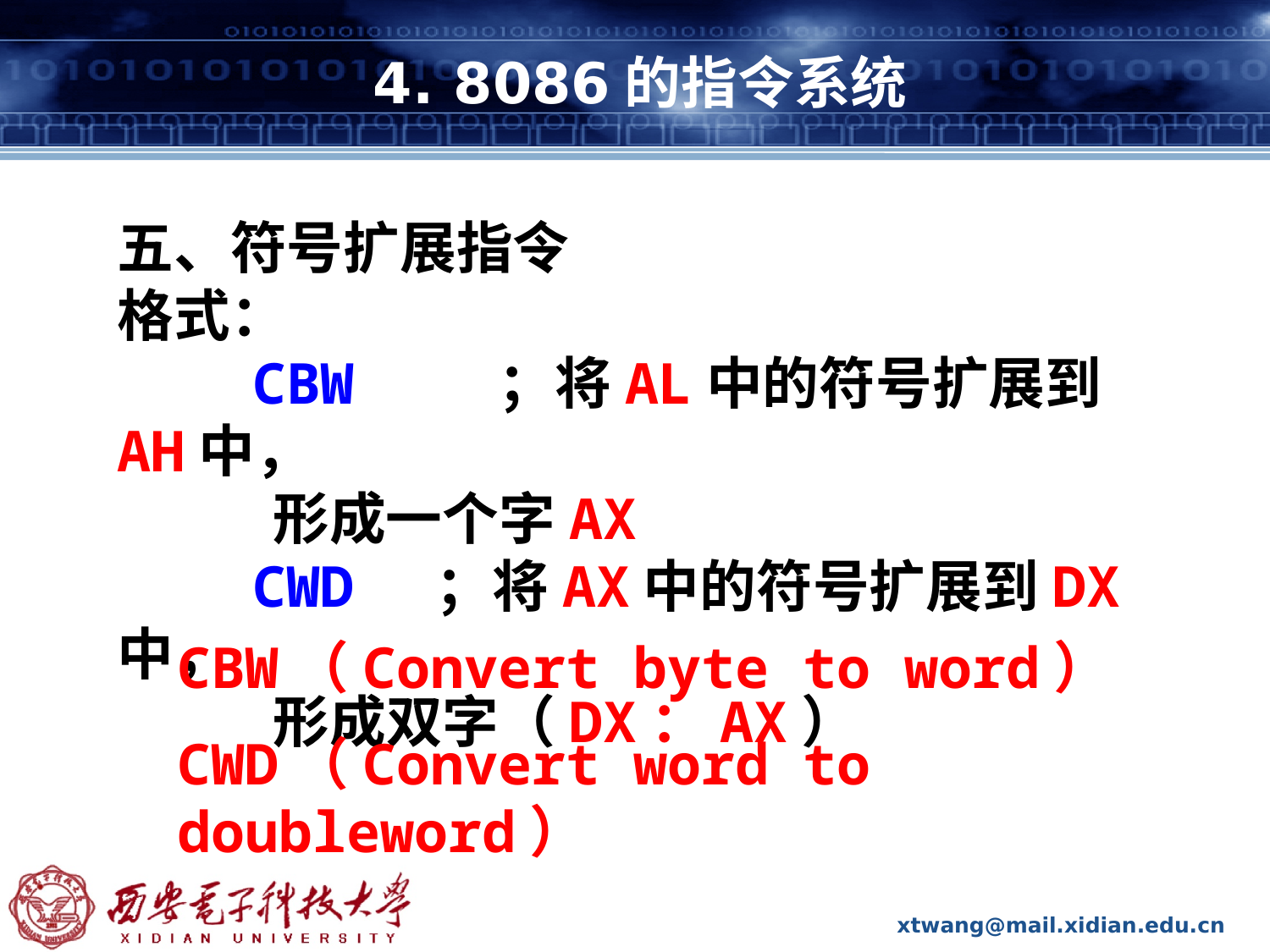

# 4. 8086的指令系统
五、符号扩展指令
格式：
    CBW 	；将AL中的符号扩展到AH中，
           形成一个字AX
    CWD  ；将AX中的符号扩展到DX中，
           形成双字（DX：AX）
CBW（Convert byte to word）
CWD（Convert word to doubleword）